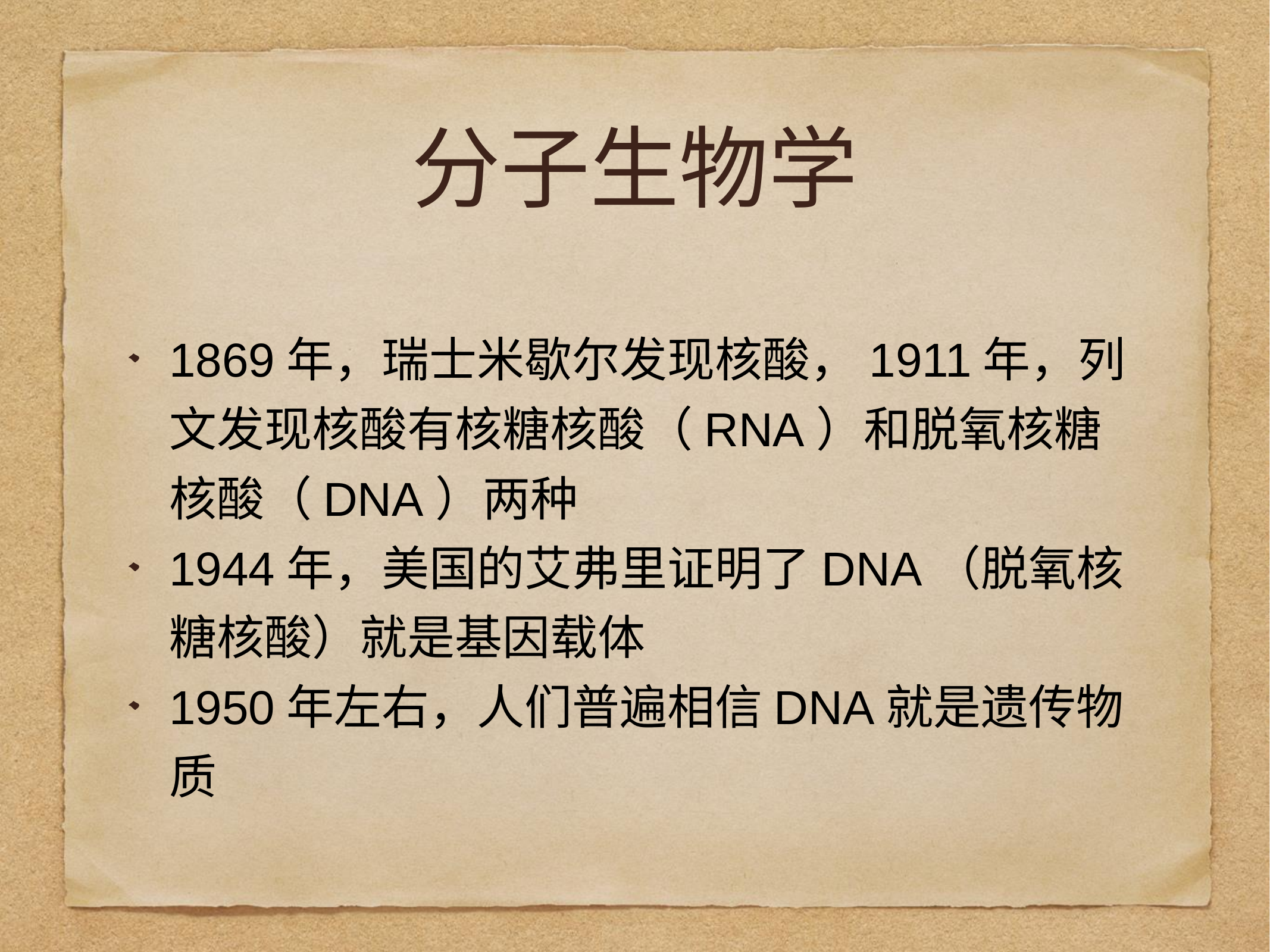

# 分子生物学
1869年，瑞士米歇尔发现核酸，1911年，列文发现核酸有核糖核酸（RNA）和脱氧核糖核酸（DNA）两种
1944年，美国的艾弗里证明了DNA（脱氧核糖核酸）就是基因载体
1950年左右，人们普遍相信DNA就是遗传物质